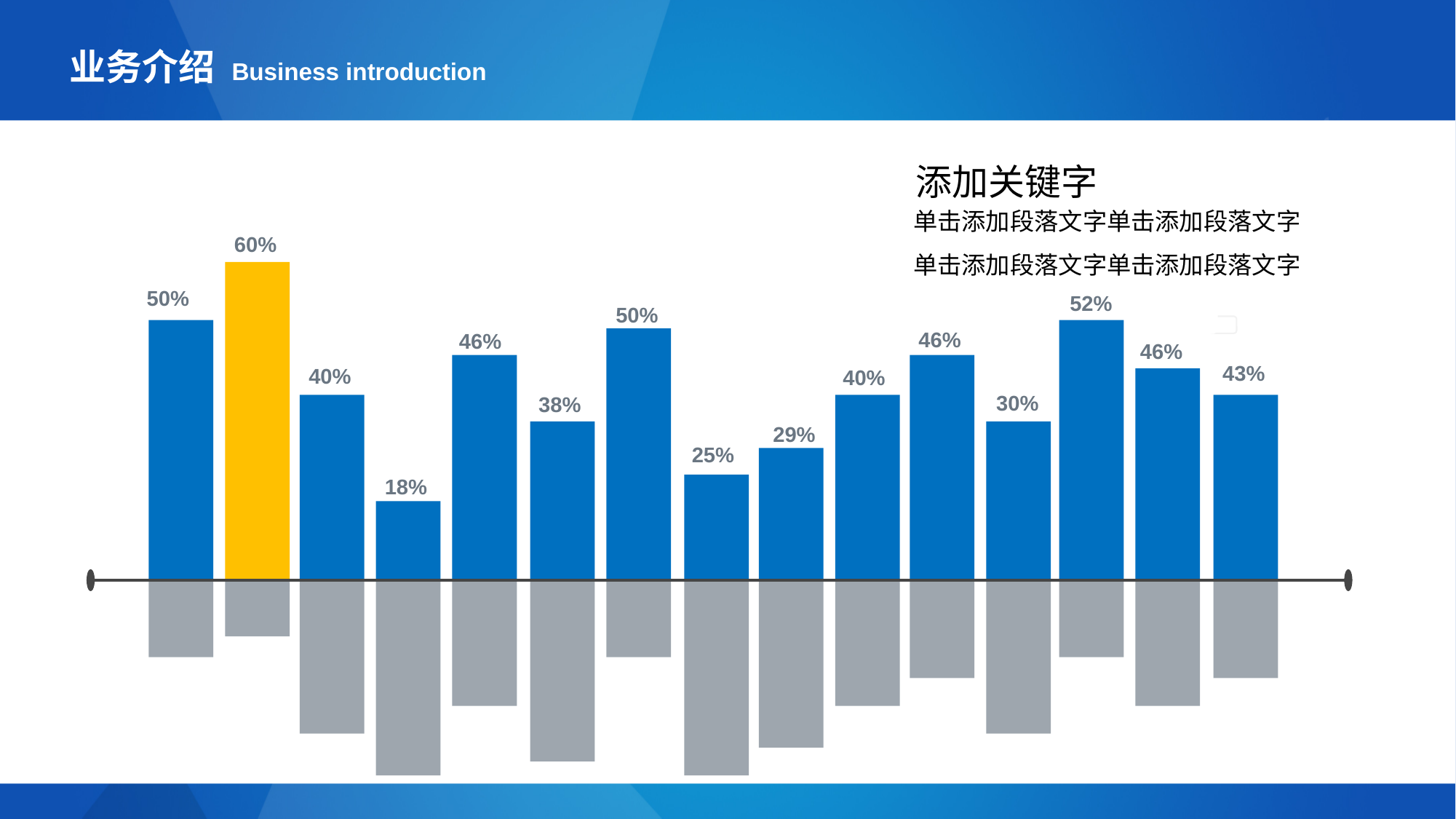

业务介绍 Business introduction

添加关键字

单击添加段落文字单击添加段落文字
单击添加段落文字单击添加段落文字
60%

50%
52%
50%

46%
46%

46%
43%

40%
40%

30%
38%

29%

25%

18%